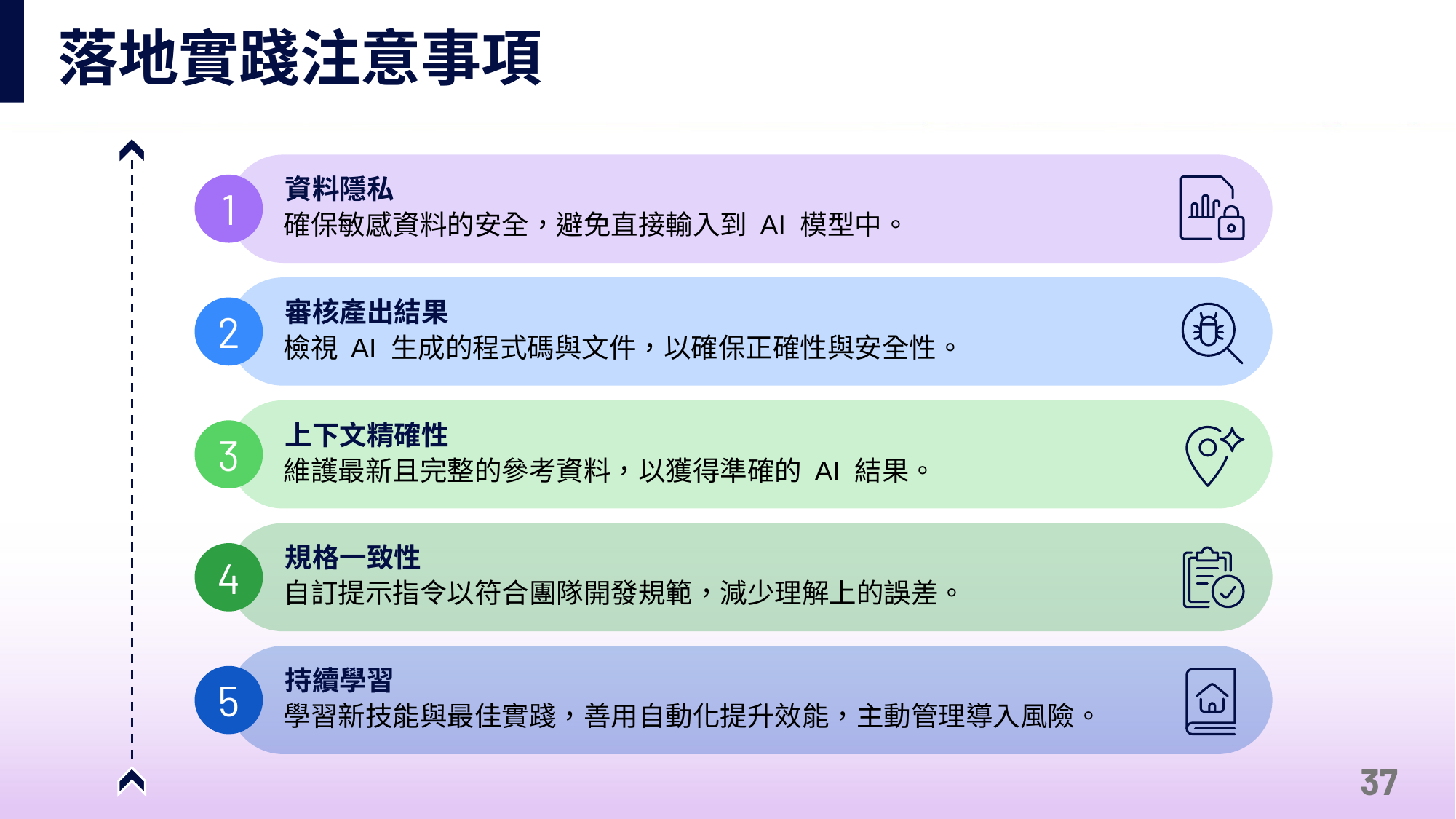

# 落地實踐注意事項

資料隱私
1

確保敏感資料的安全，避免直接輸入到 AI 模型中。

審核產出結果
2

檢視 AI 生成的程式碼與文件，以確保正確性與安全性。

上下文精確性
3

維護最新且完整的參考資料，以獲得準確的 AI 結果。

規格一致性
4

自訂提示指令以符合團隊開發規範，減少理解上的誤差。

持續學習
5

學習新技能與最佳實踐，善用自動化提升效能，主動管理導入風險。
37